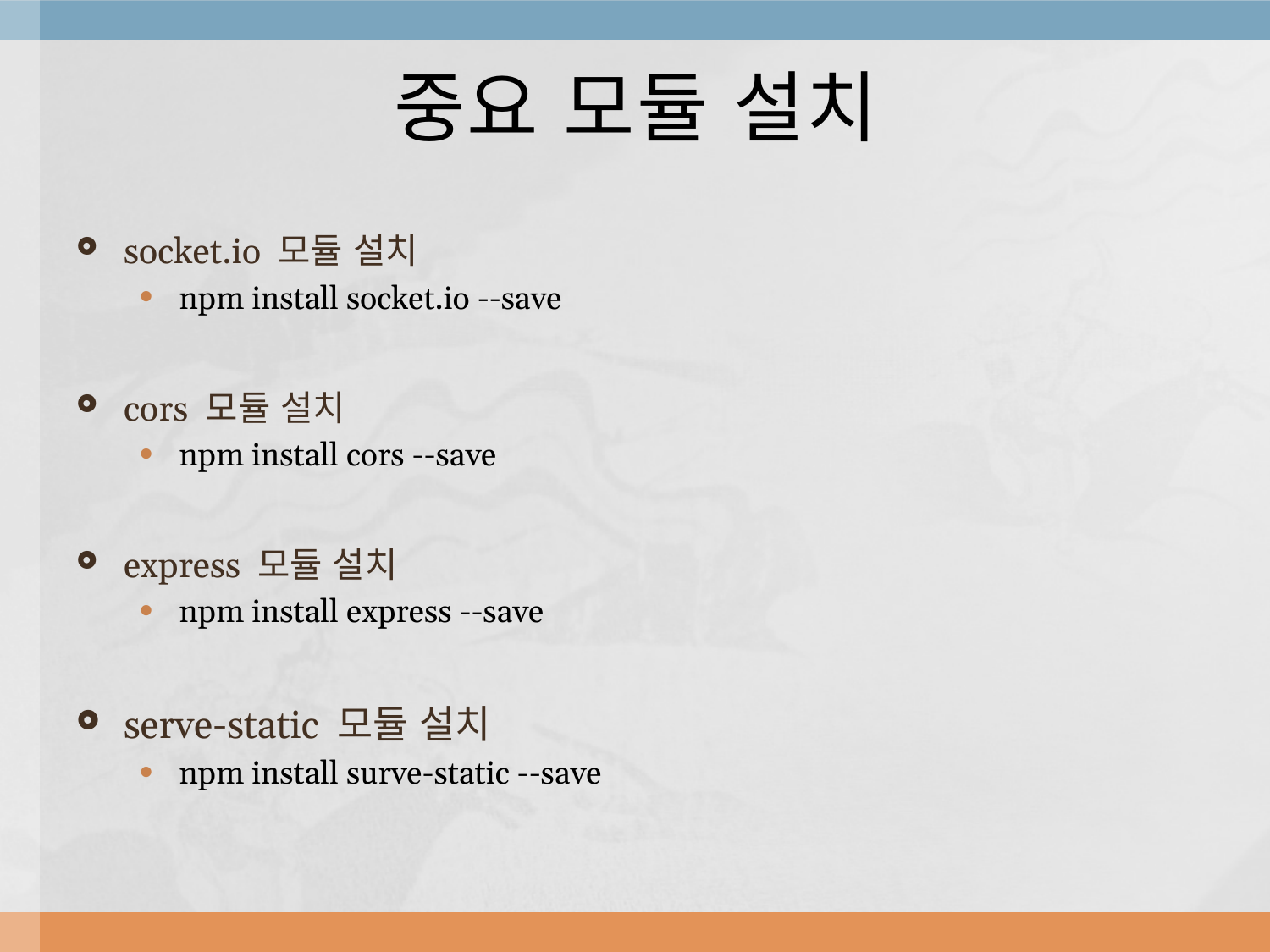

# 중요 모듈 설치
socket.io 모듈 설치
npm install socket.io --save

cors 모듈 설치
npm install cors --save

express 모듈 설치
npm install express --save

serve-static 모듈 설치
npm install surve-static --save